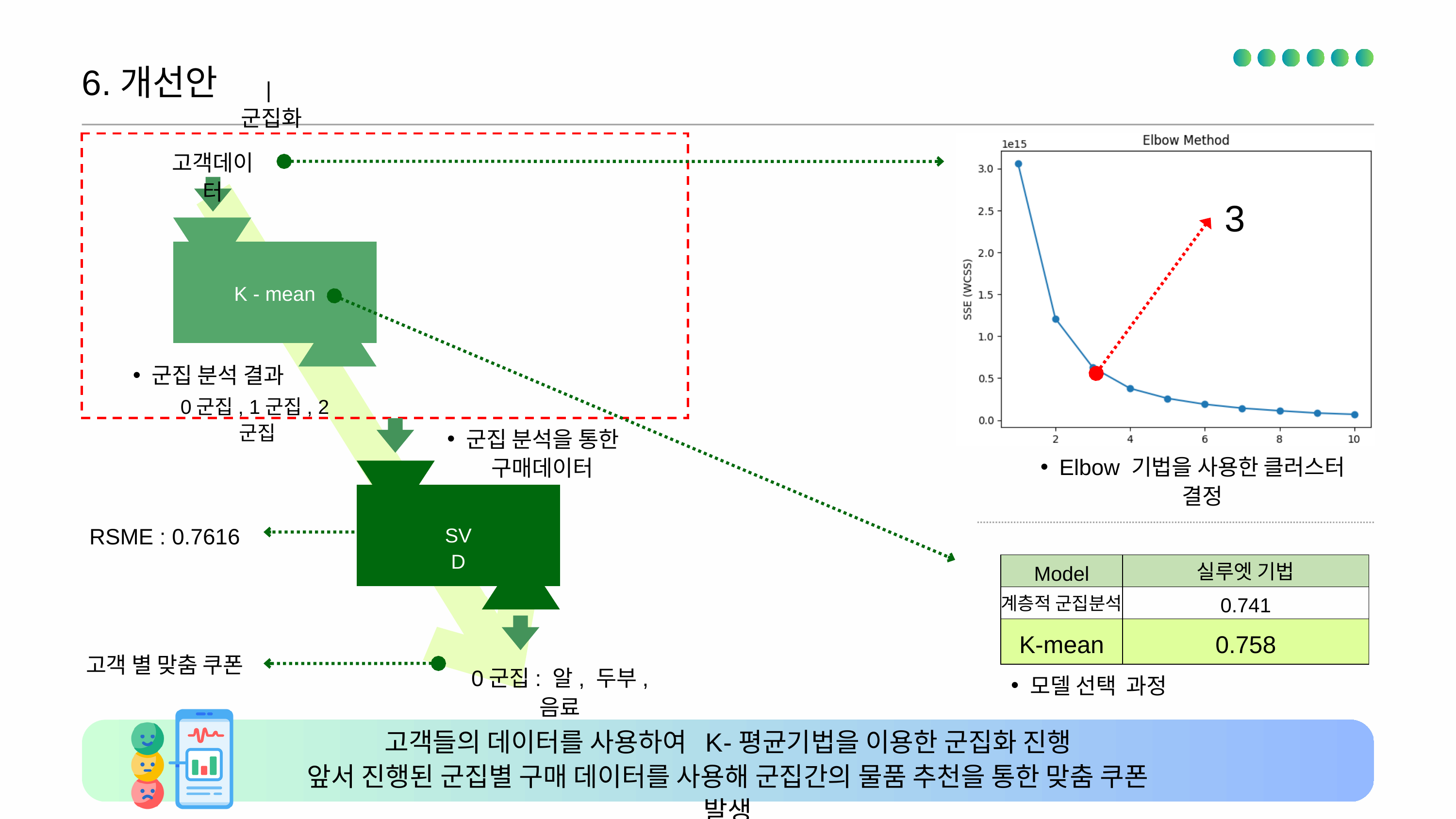

6.개선안
|  군집화

고객데이터

3

K - mean

군집 분석 결과
0군집, 1군집, 2군집

군집 분석을 통한 구매데이터
Elbow 기법을 사용한 클러스터 결정

RSME : 0.7616
SVD

| Model | 실루엣 기법 |
| --- | --- |
| 계층적 군집분석 | 0.741 |
| K-mean | 0.758 |

고객 별 맞춤 쿠폰
0군집: 알, 두부, 음료

모델 선택  과정

고객들의 데이터를 사용하여  K-평균기법을 이용한 군집화 진행
앞서 진행된 군집별 구매 데이터를 사용해 군집간의 물품 추천을 통한 맞춤 쿠폰 발생